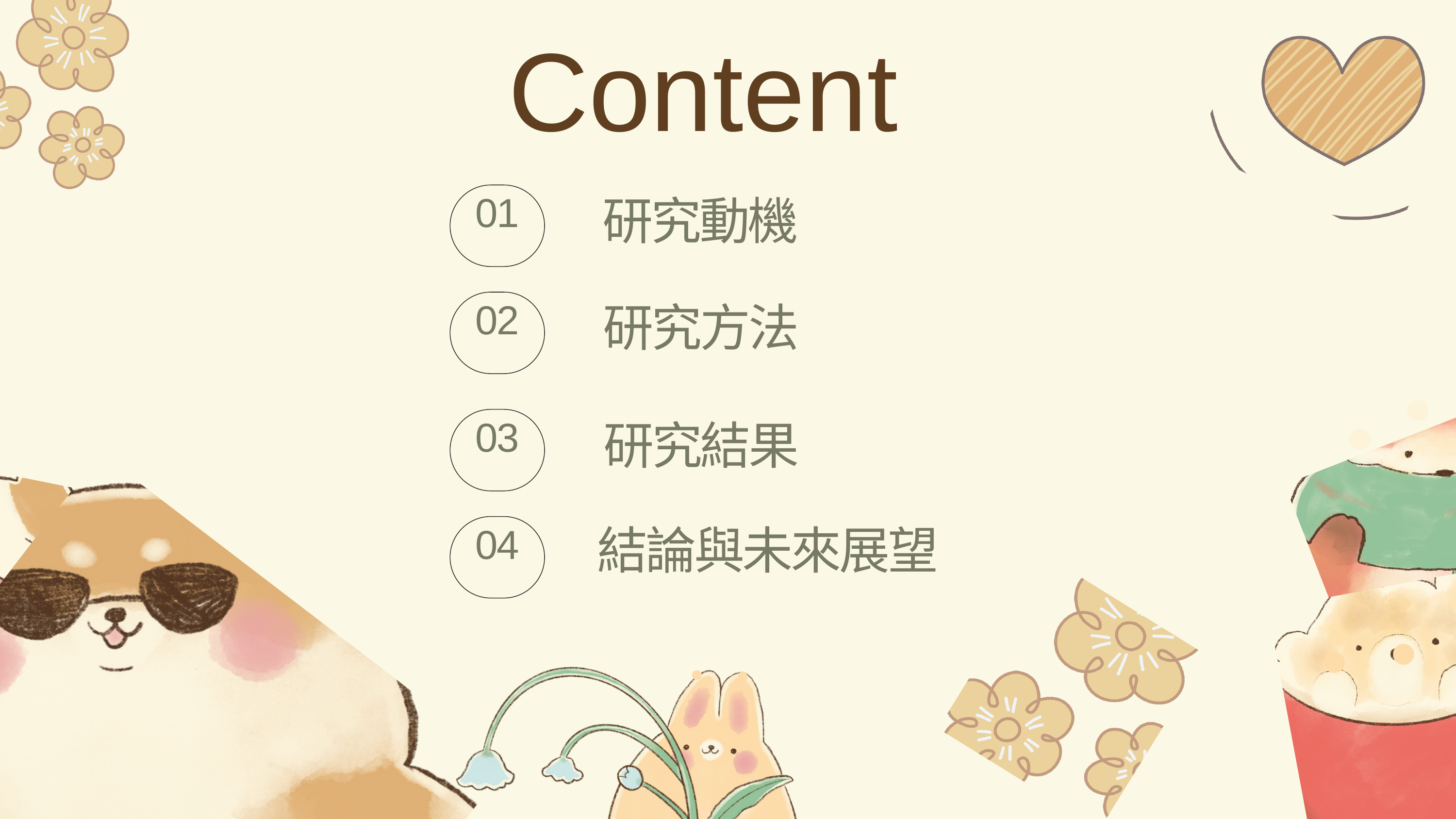

Content
研究動機

01
研究方法

02

研究結果

03

結論與未來展望

04

2